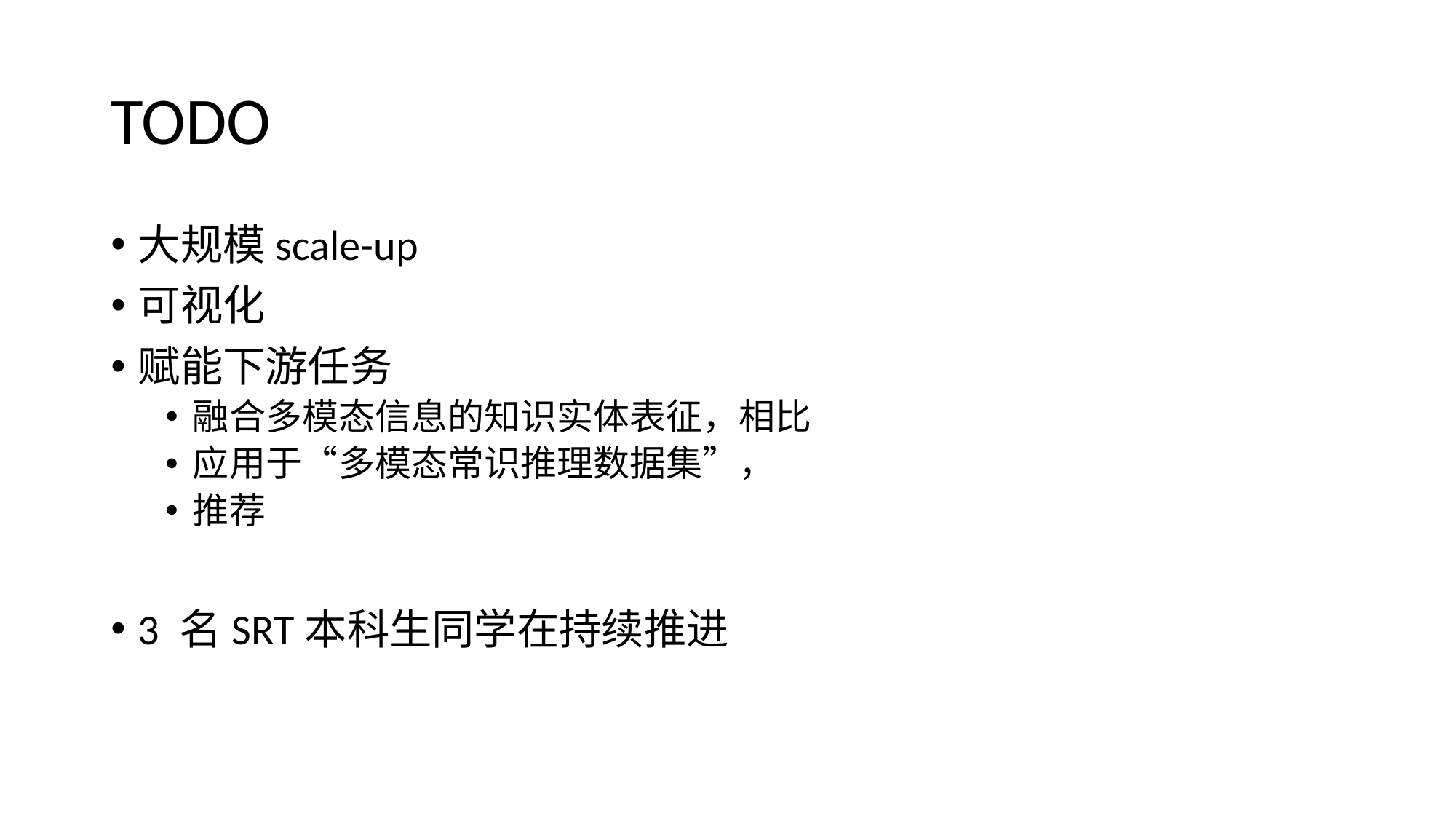

# TODO
大规模scale-up
可视化
赋能下游任务
融合多模态信息的知识实体表征，相比
应用于“多模态常识推理数据集”，
推荐

3 名SRT本科生同学在持续推进